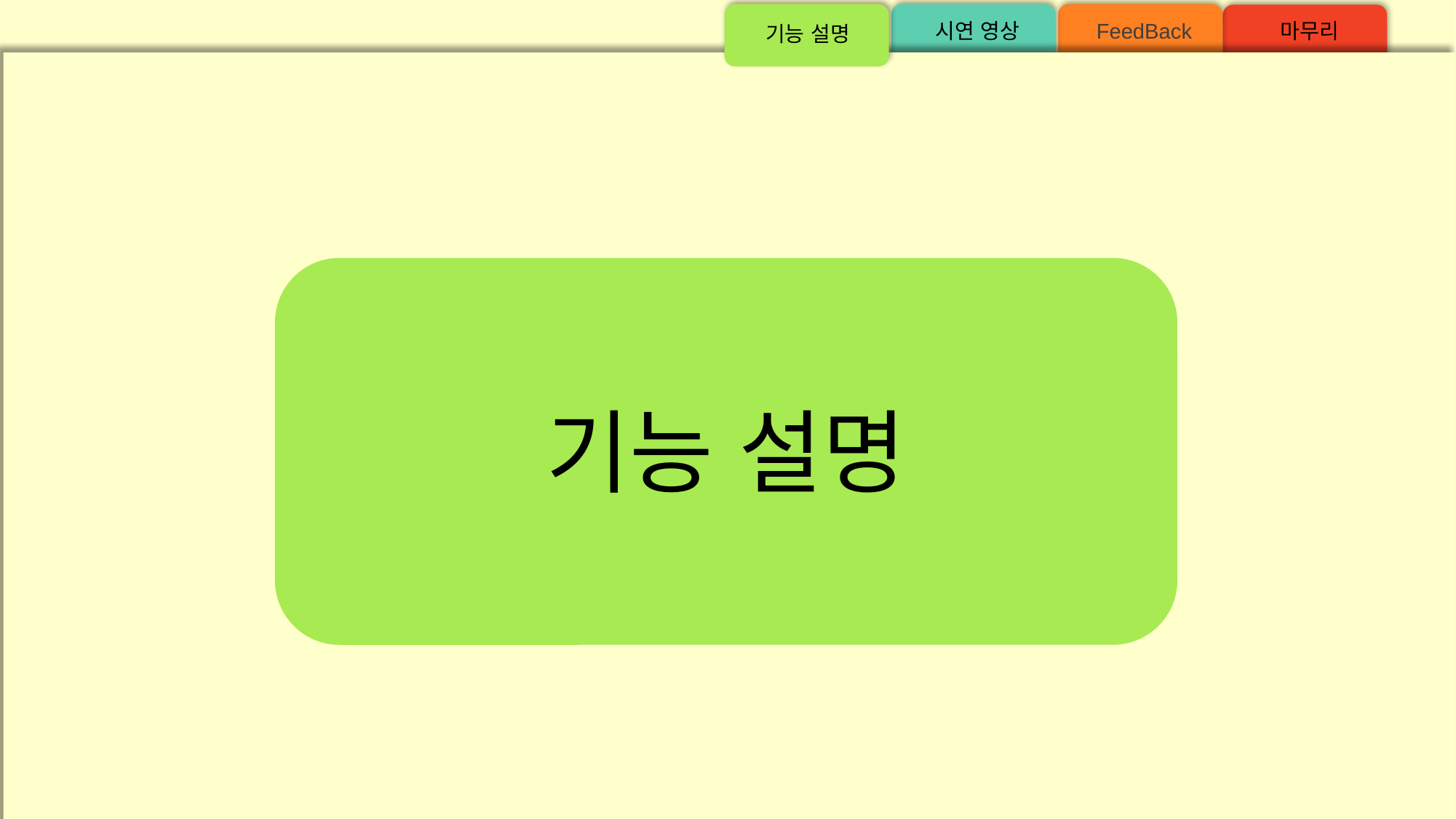

마무리
시연 영상
FeedBack
기능 설명

기능 설명